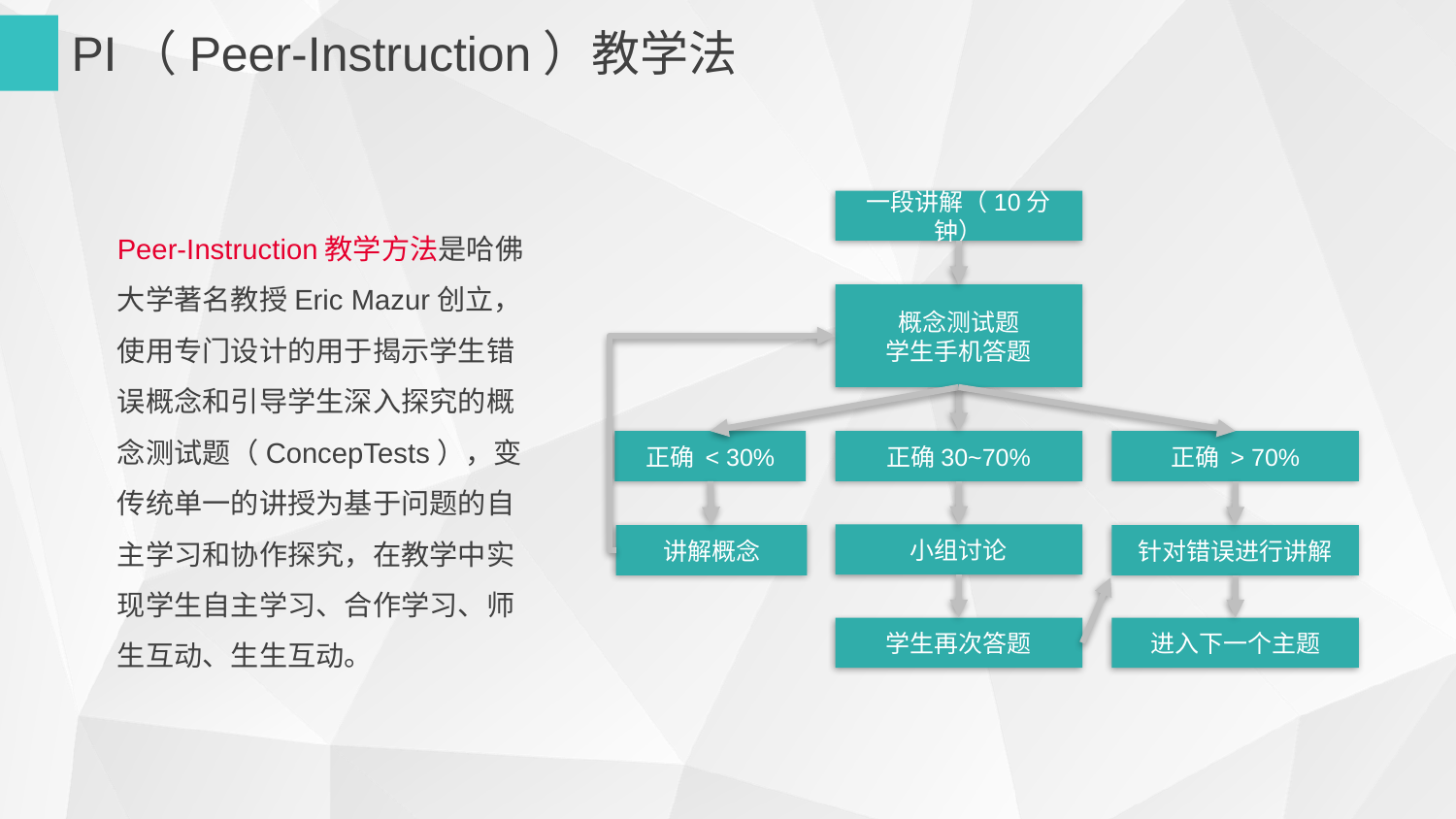

PI（Peer-Instruction）教学法
一段讲解（10分钟）
概念测试题
学生手机答题
正确 < 30%
正确30~70%
正确 > 70%
小组讨论
讲解概念
针对错误进行讲解
学生再次答题
进入下一个主题
Peer-Instruction教学方法是哈佛大学著名教授Eric Mazur创立，使用专门设计的用于揭示学生错误概念和引导学生深入探究的概念测试题（ConcepTests），变传统单一的讲授为基于问题的自主学习和协作探究，在教学中实现学生自主学习、合作学习、师生互动、生生互动。